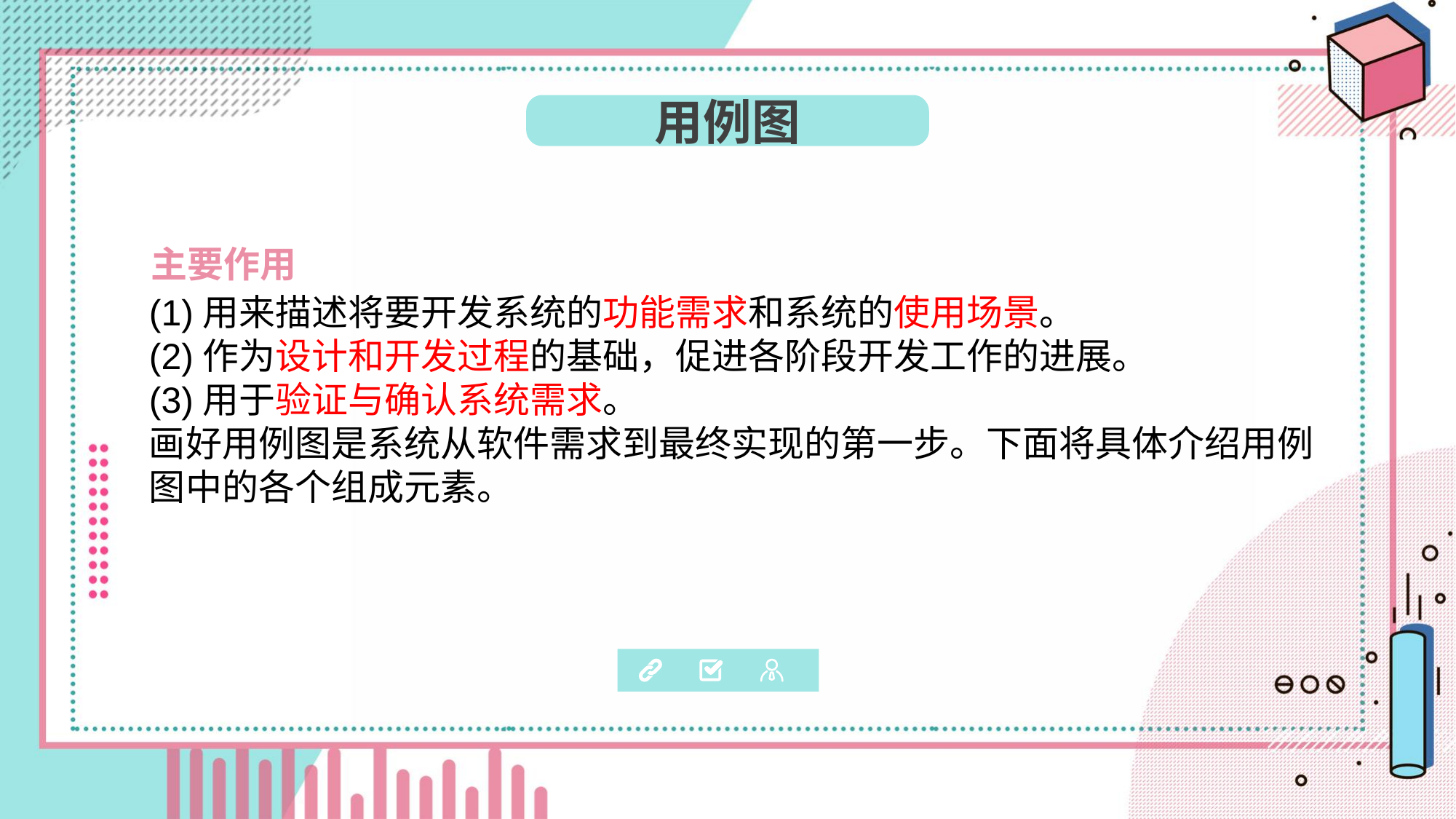

用例图
主要作用
(1)用来描述将要开发系统的功能需求和系统的使用场景。
(2)作为设计和开发过程的基础，促进各阶段开发工作的进展。
(3)用于验证与确认系统需求。
画好用例图是系统从软件需求到最终实现的第一步。下面将具体介绍用例图中的各个组成元素。